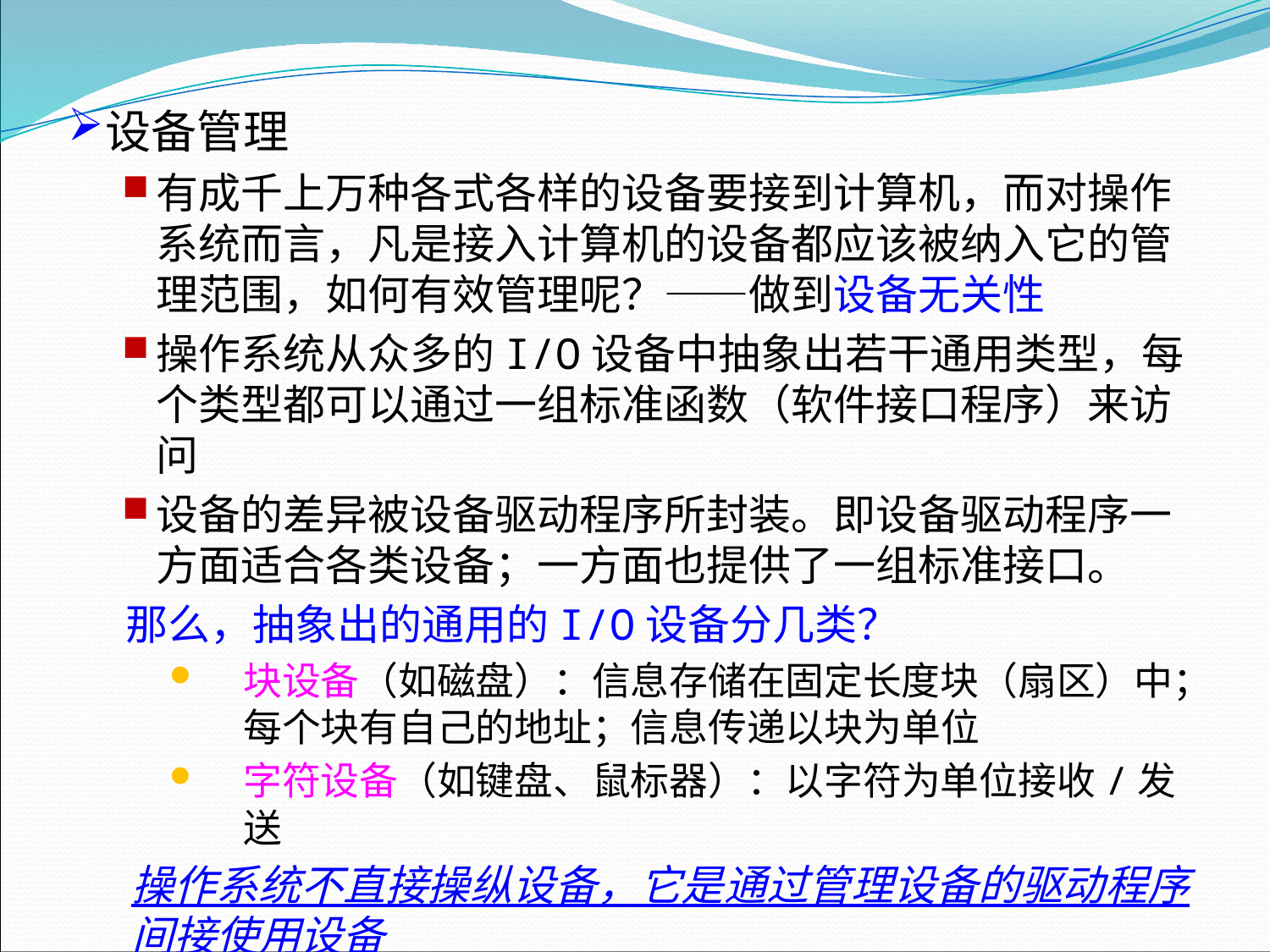

设备管理
有成千上万种各式各样的设备要接到计算机，而对操作系统而言，凡是接入计算机的设备都应该被纳入它的管理范围，如何有效管理呢？——做到设备无关性
操作系统从众多的I/O设备中抽象出若干通用类型，每个类型都可以通过一组标准函数（软件接口程序）来访问
设备的差异被设备驱动程序所封装。即设备驱动程序一方面适合各类设备；一方面也提供了一组标准接口。
     那么，抽象出的通用的I/O设备分几类？
块设备（如磁盘）：信息存储在固定长度块（扇区）中；每个块有自己的地址；信息传递以块为单位
字符设备（如键盘、鼠标器）：以字符为单位接收/发送
操作系统不直接操纵设备，它是通过管理设备的驱动程序间接使用设备